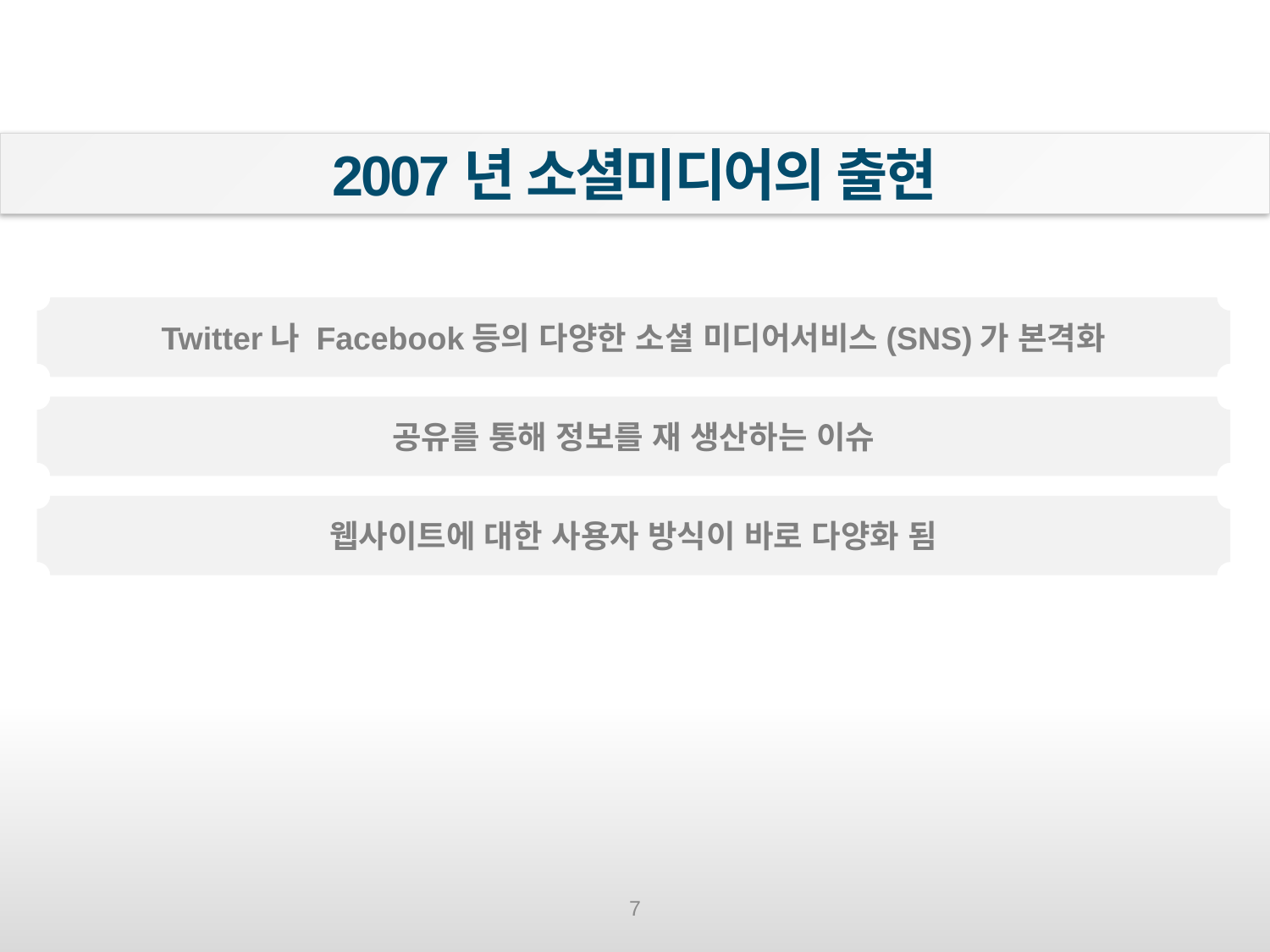

2007년 소셜미디어의 출현
Twitter나 Facebook등의 다양한 소셜 미디어서비스(SNS)가 본격화
공유를 통해 정보를 재 생산하는 이슈
웹사이트에 대한 사용자 방식이 바로 다양화 됨
7